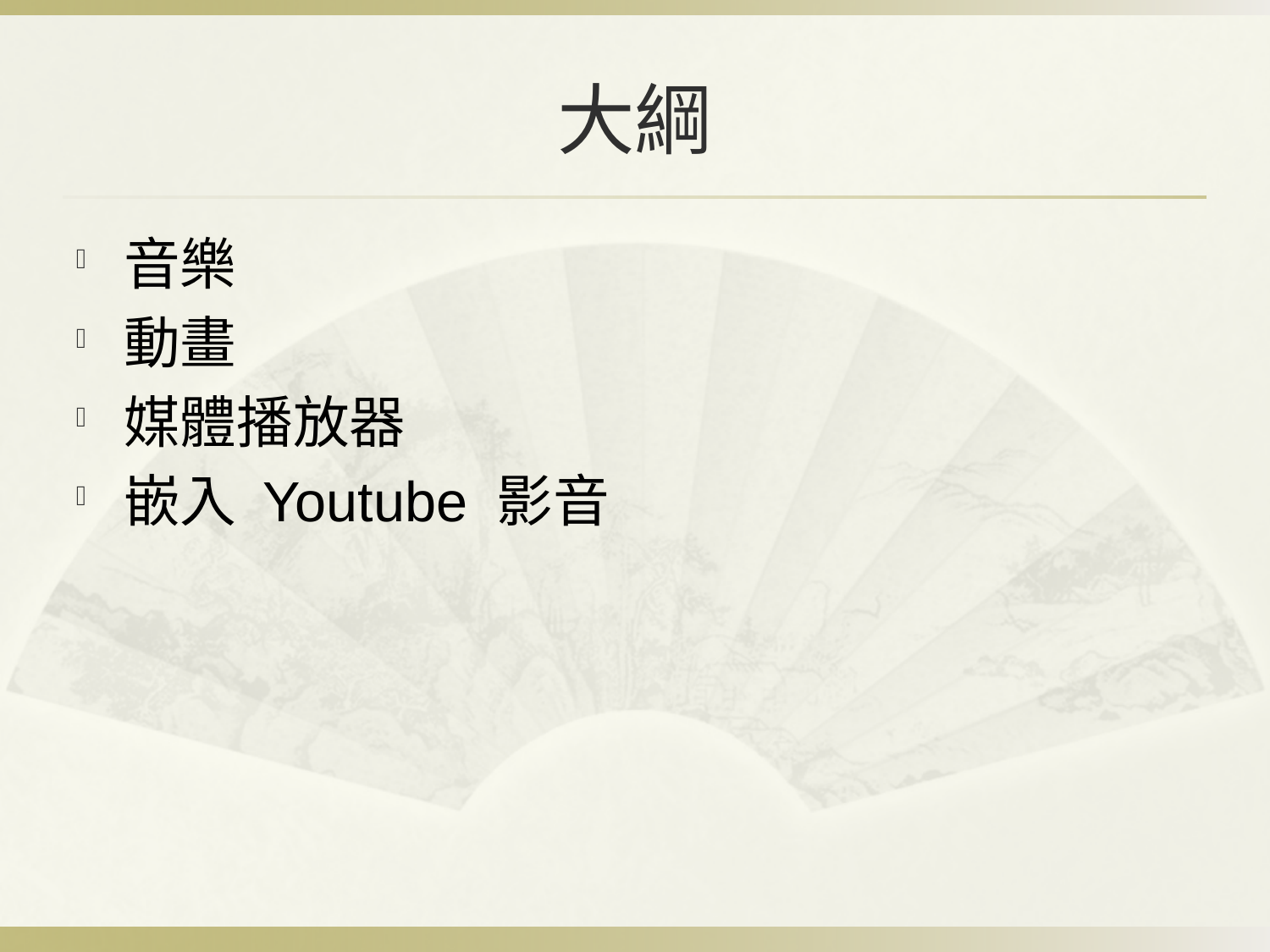

# 大綱
音樂
動畫
媒體播放器
嵌入 Youtube 影音